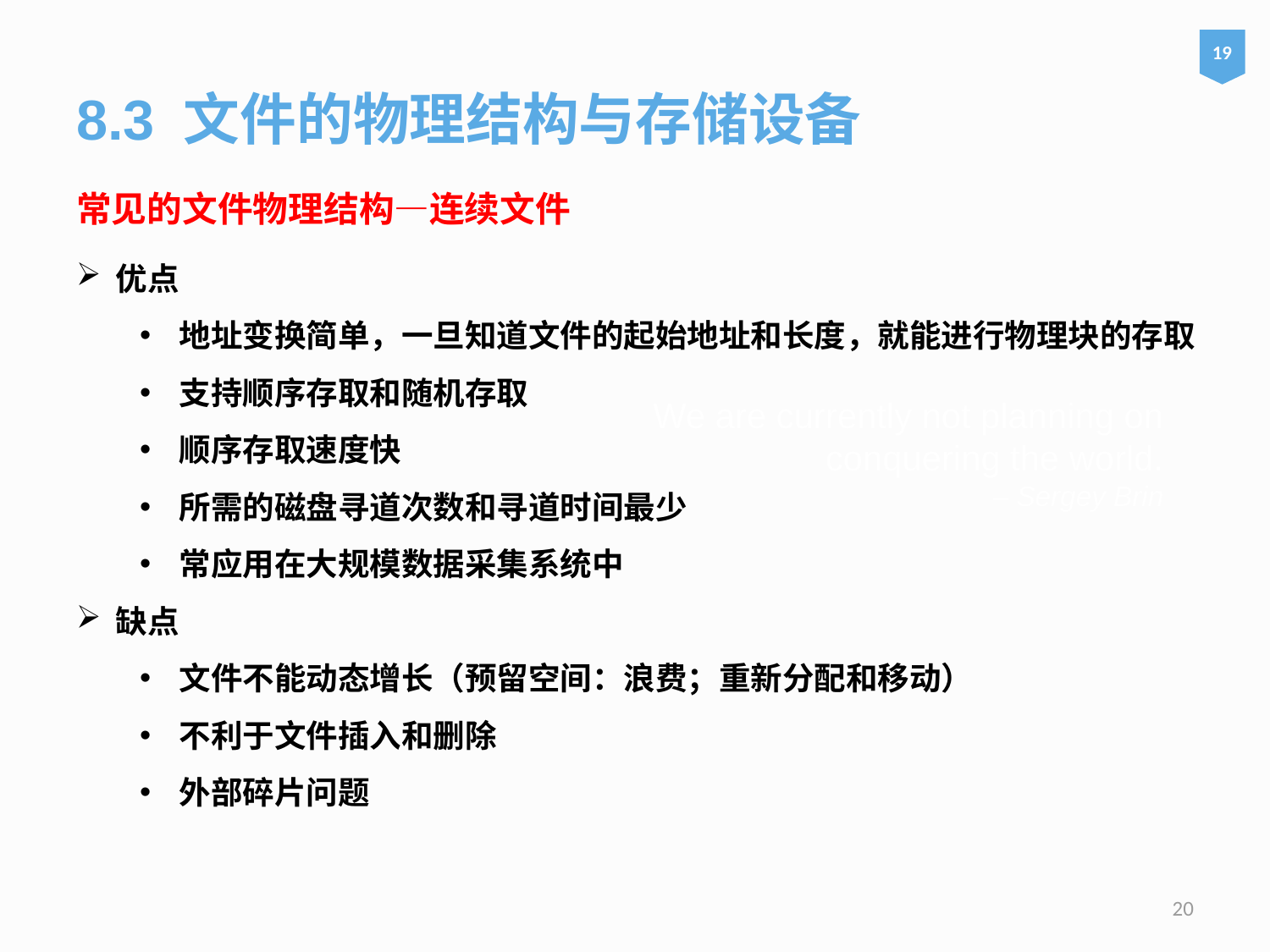

19
8.3 文件的物理结构与存储设备
常见的文件物理结构—连续文件

优点
地址变换简单，一旦知道文件的起始地址和长度，就能进行物理块的存取
支持顺序存取和随机存取
顺序存取速度快
所需的磁盘寻道次数和寻道时间最少
常应用在大规模数据采集系统中
缺点
文件不能动态增长（预留空间：浪费；重新分配和移动）
不利于文件插入和删除
外部碎片问题

# We are currently not planning on conquering the world. – Sergey Brin
20